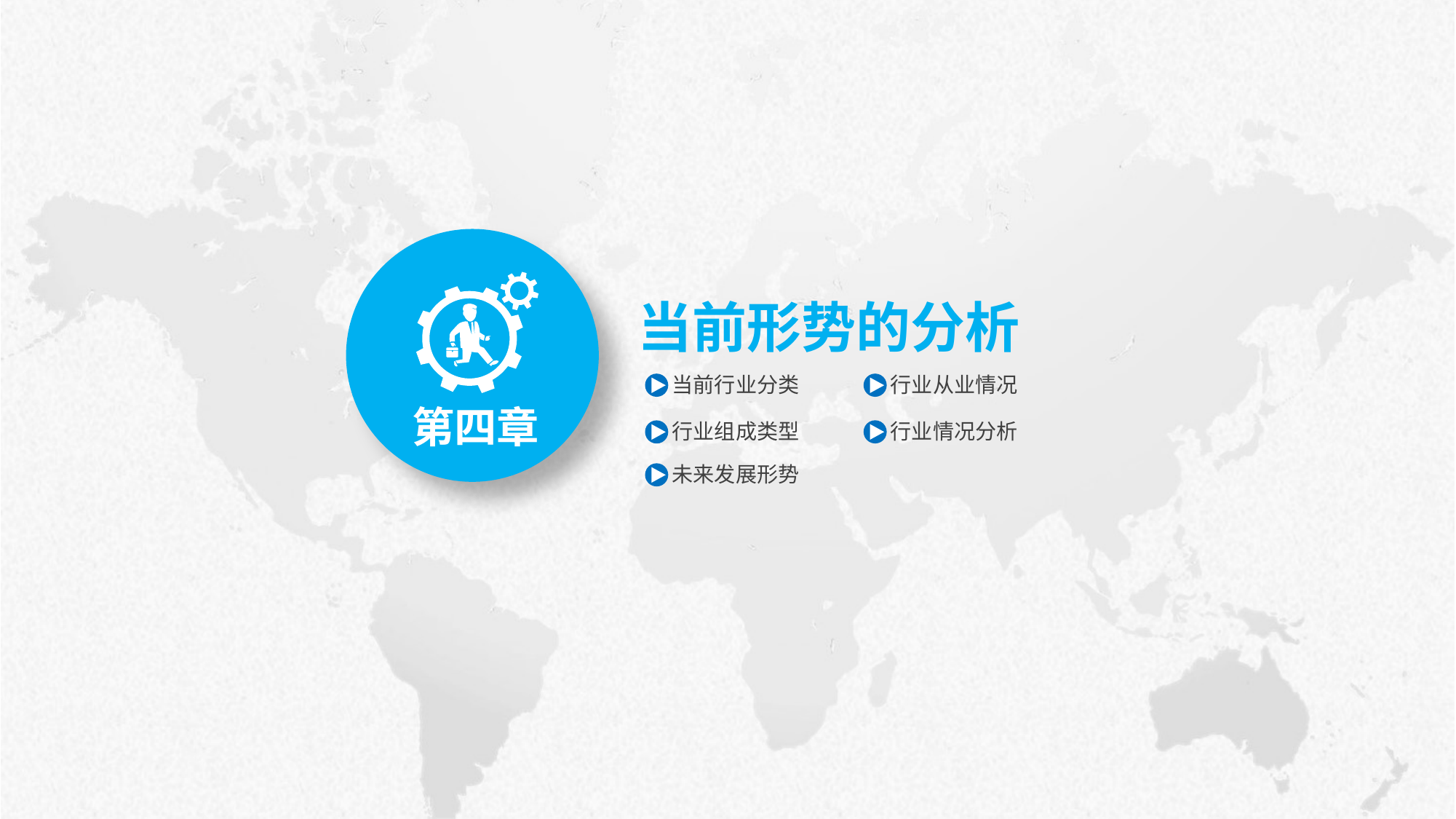

当前形势的分析
当前行业分类

行业从业情况

第四章

行业情况分析

行业组成类型

未来发展形势